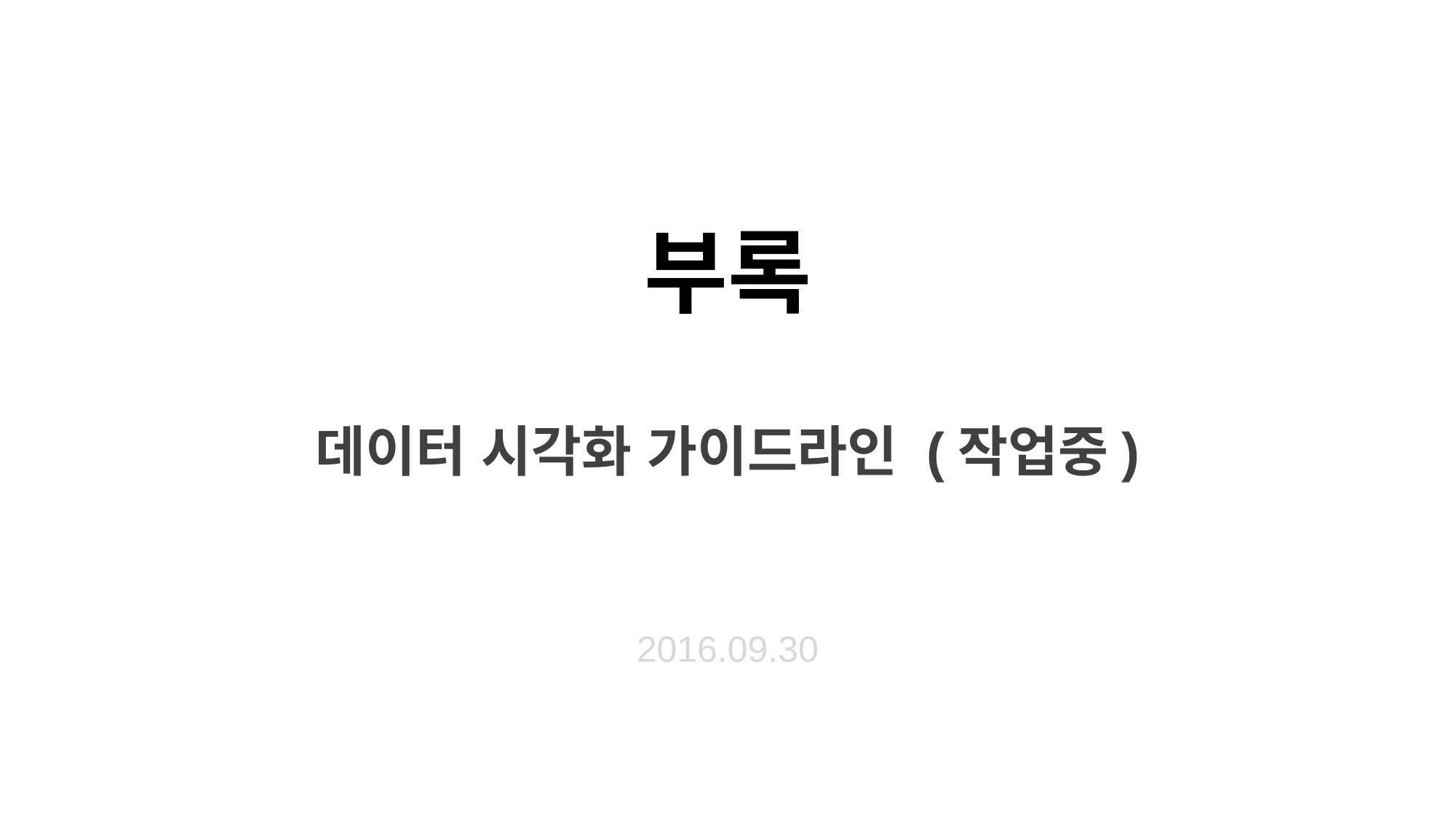

# 부록 데이터 시각화 가이드라인 (작업중)

2016.09.30